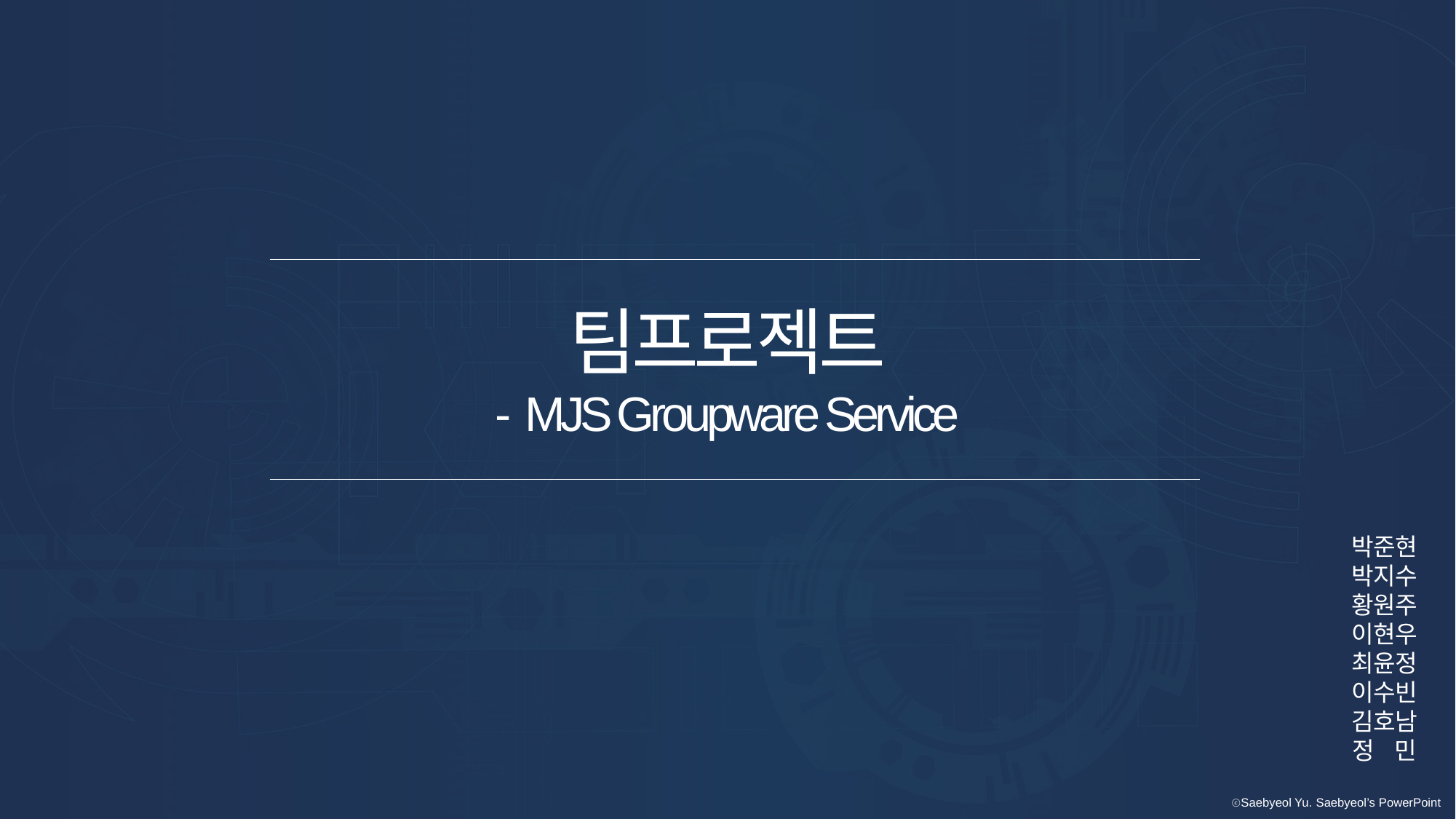

팀프로젝트
-  MJS Groupware Service
박준현
박지수
황원주
이현우
최윤정
이수빈
김호남
정   민